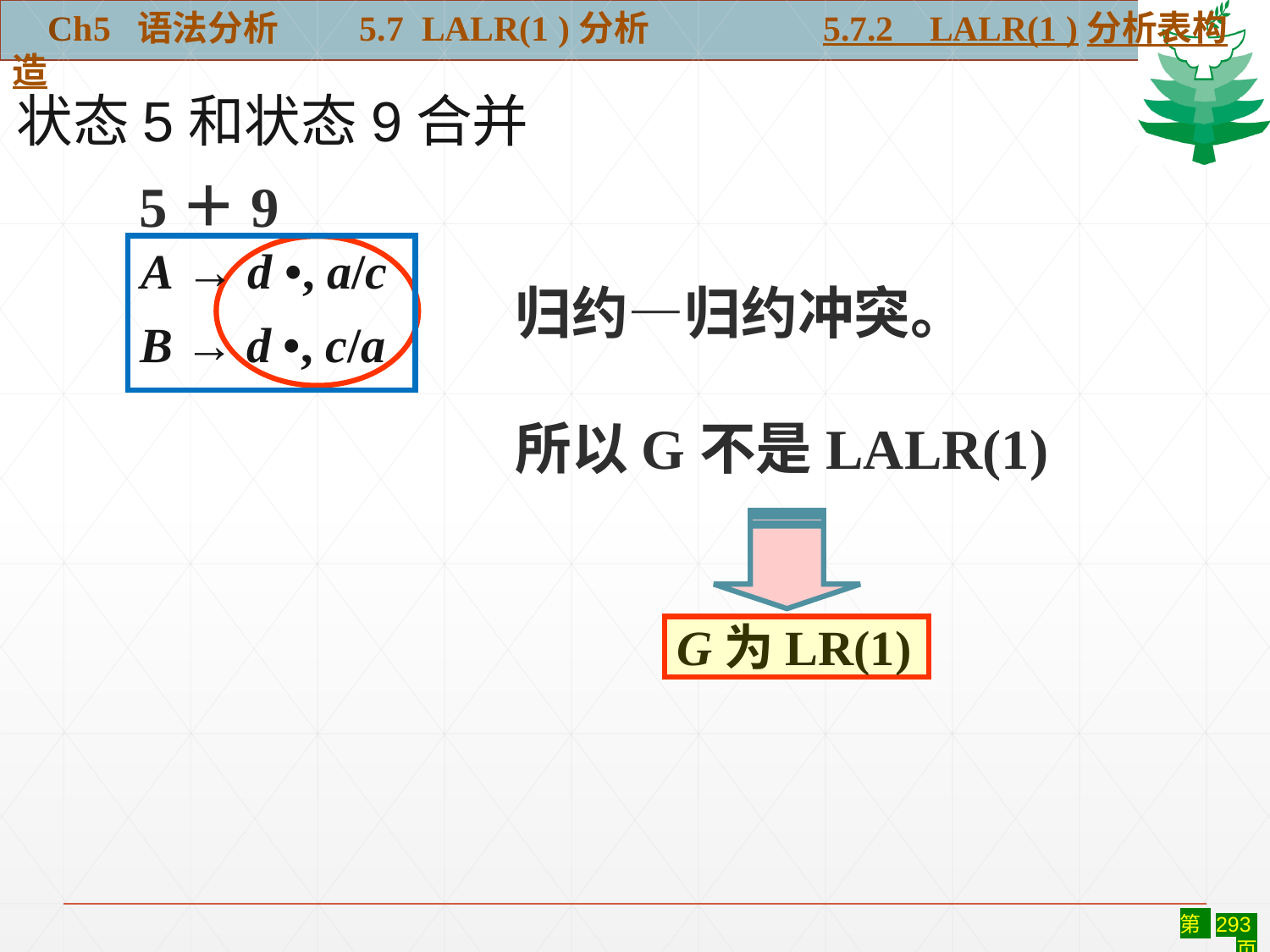

Ch5  语法分析         5.7  LALR(1 )分析	     5.7.2    LALR(1 )分析表构造
#
状态5和状态9合并
5＋9
归约—归约冲突。
所以G不是LALR(1)

A → d •, a/c
B → d •, c/a

G为LR(1)